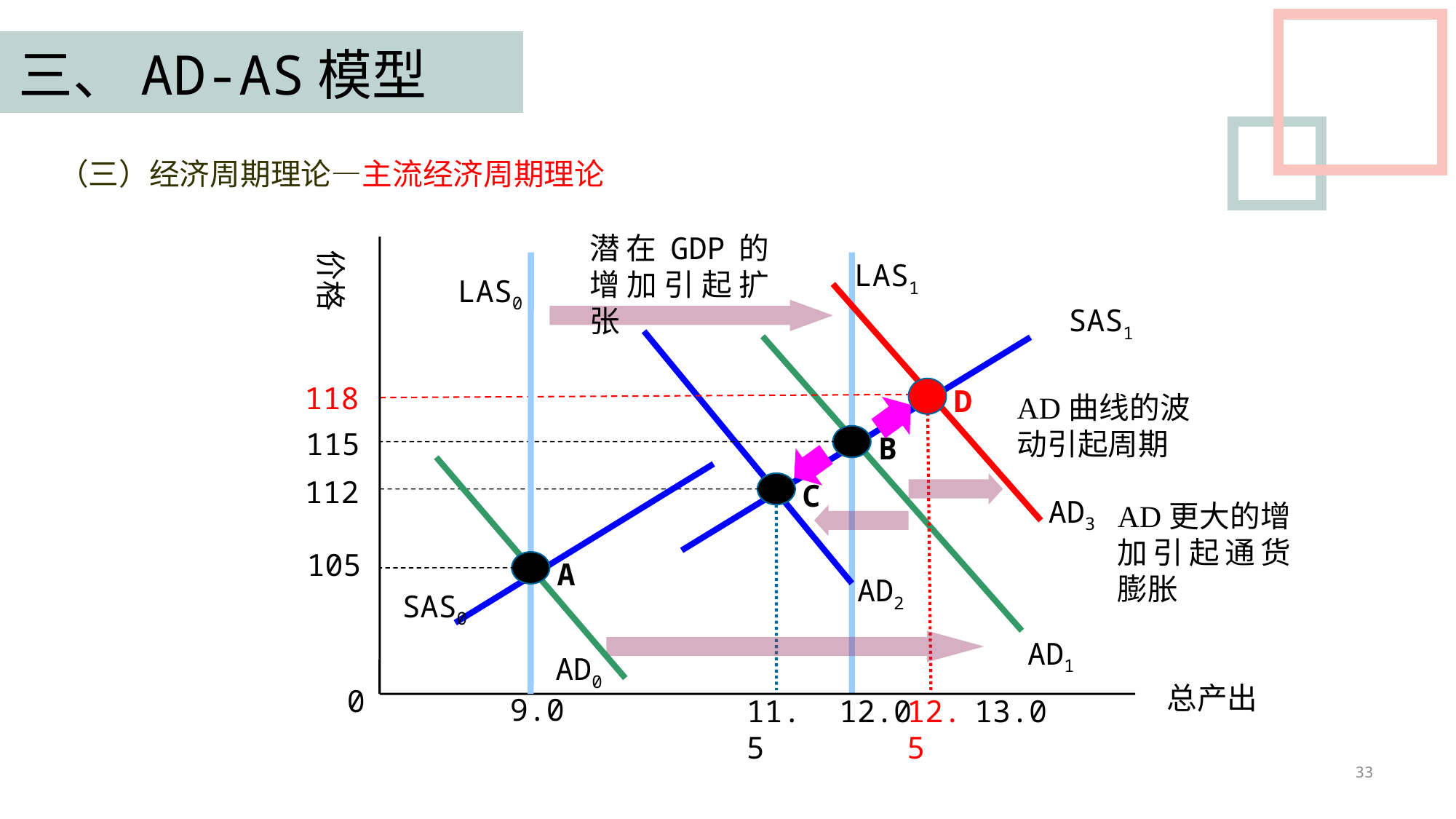

三、AD-AS模型

（三）经济周期理论—主流经济周期理论
潜在GDP的增加引起扩张

价格

LAS1
LAS0

SAS1

118

D
AD曲线的波动引起周期

115

B

112
C

AD3
AD更大的增加引起通货膨胀

105

A

AD2
SAS0

AD1
AD0
总产出
0
9.0
11.5
12.0
13.0
12.5

33